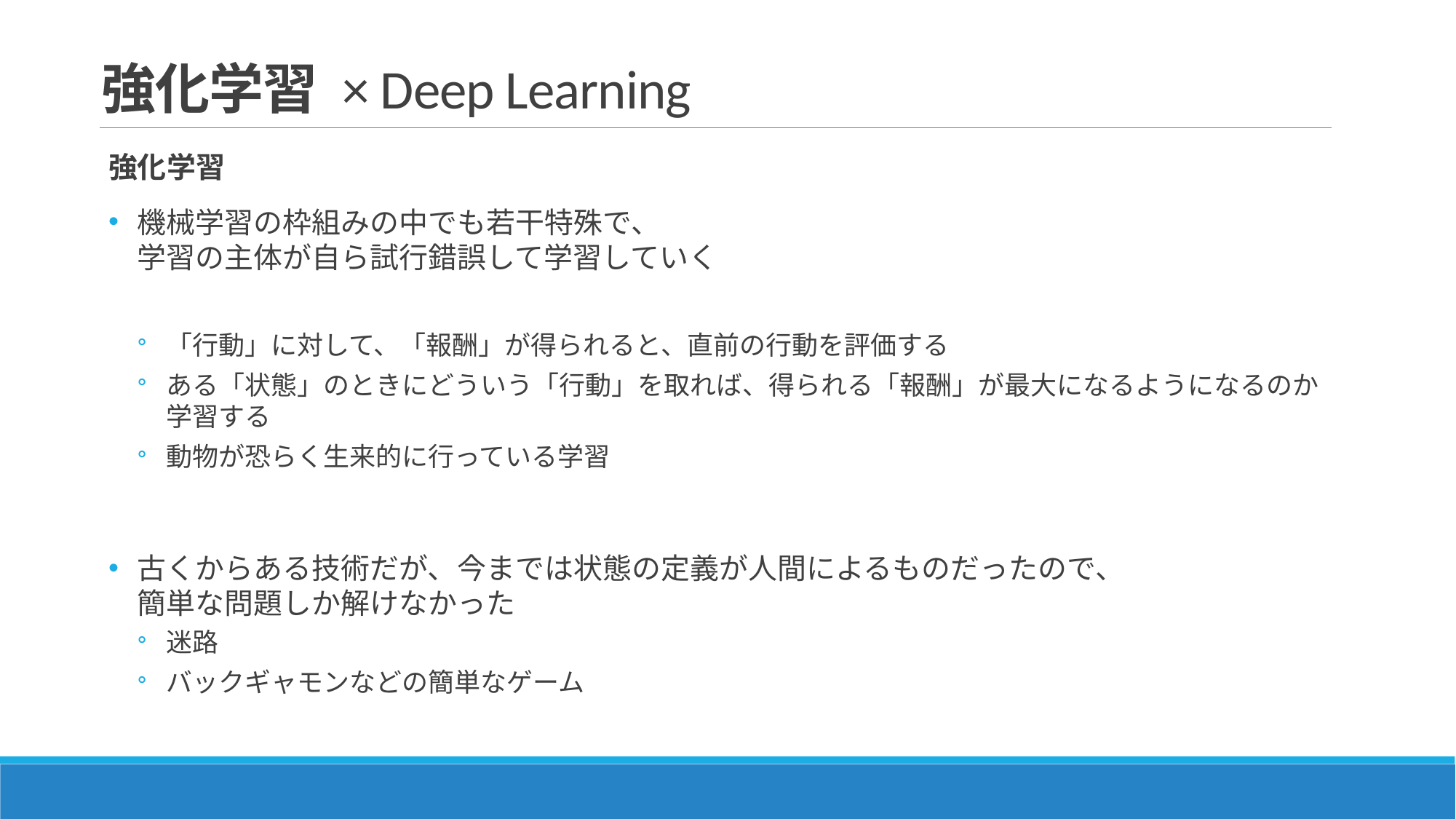

# 強化学習 × Deep Learning
強化学習
機械学習の枠組みの中でも若干特殊で、
学習の主体が自ら試行錯誤して学習していく

「行動」に対して、「報酬」が得られると、直前の行動を評価する
ある「状態」のときにどういう「行動」を取れば、得られる「報酬」が最大になるようになるのか学習する
動物が恐らく生来的に行っている学習

古くからある技術だが、今までは状態の定義が人間によるものだったので、
簡単な問題しか解けなかった
迷路
バックギャモンなどの簡単なゲーム